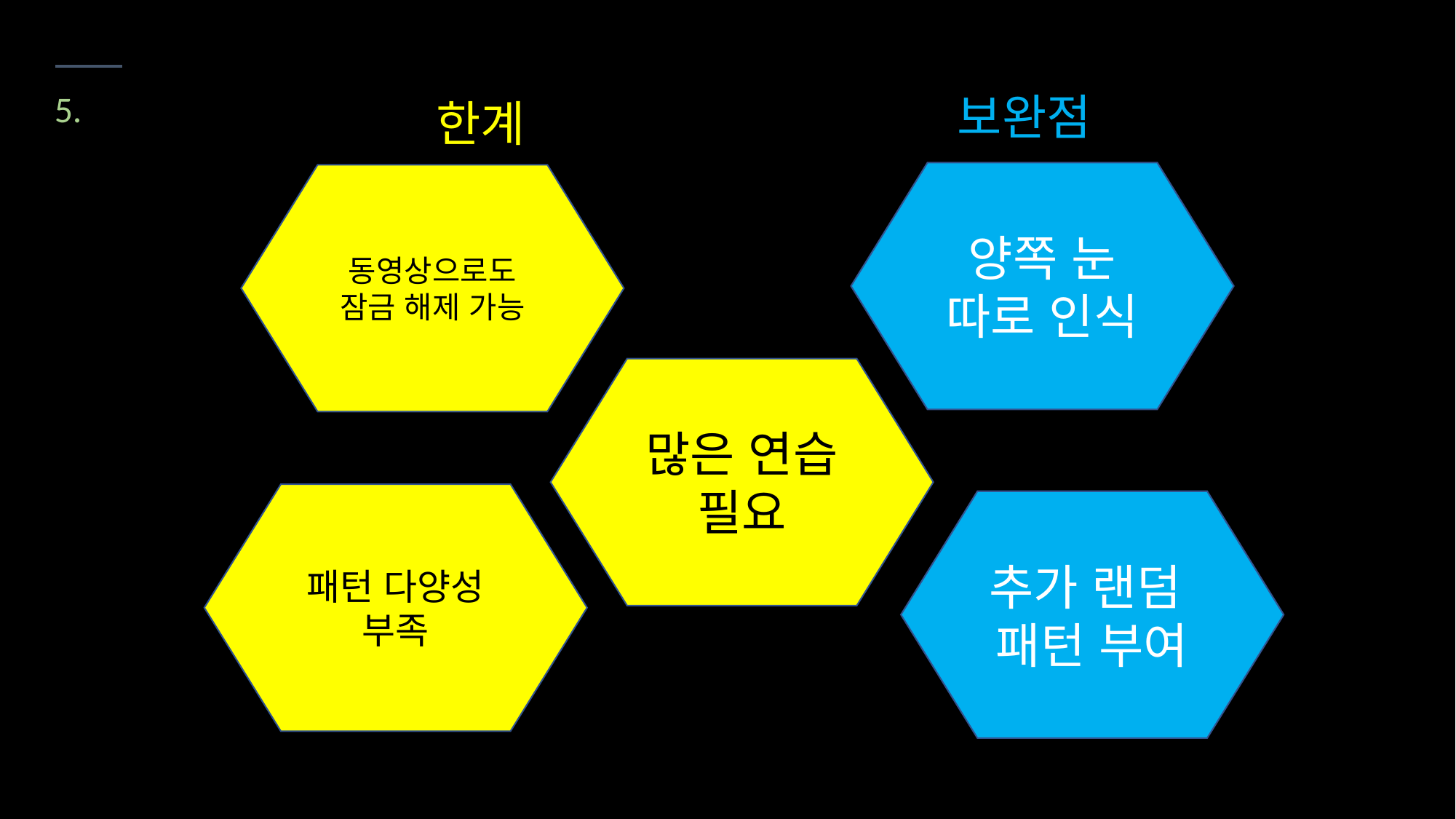

5. 한계 및 보완점
보완점
한계
양쪽 눈 따로 인식
동영상으로도 잠금 해제 가능
많은 연습 필요
패턴 다양성 부족
추가 랜덤  패턴 부여